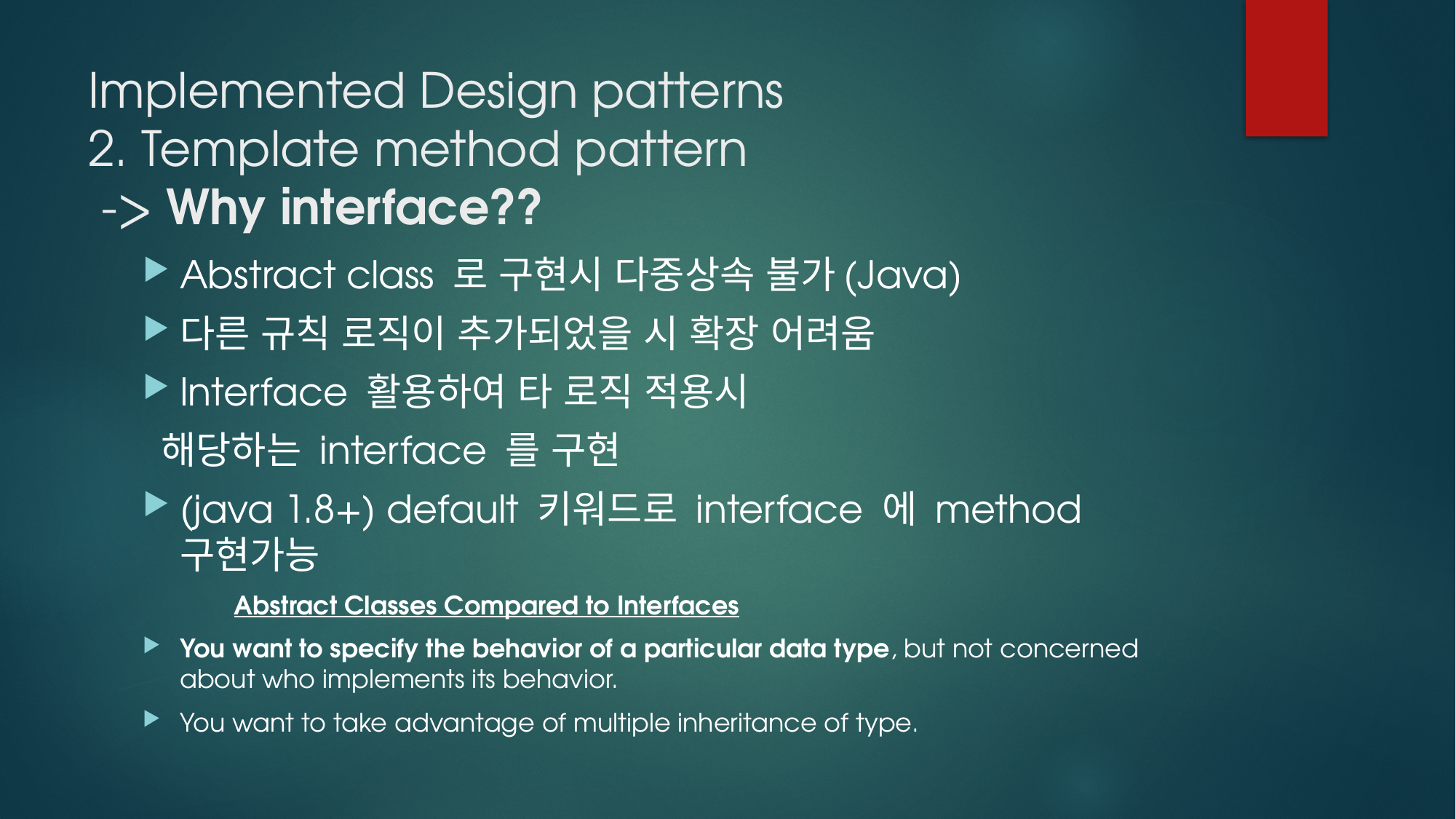

# Implemented Design patterns 2. Template method pattern -> Why interface??
Abstract class 로 구현시 다중상속 불가(Java)
다른 규칙 로직이 추가되었을 시 확장 어려움
Interface 활용하여 타 로직 적용시
 해당하는 interface 를 구현
(java 1.8+) default 키워드로 interface 에 method 구현가능
	Abstract Classes Compared to Interfaces
You want to specify the behavior of a particular data type, but not concerned about who implements its behavior.
You want to take advantage of multiple inheritance of type.